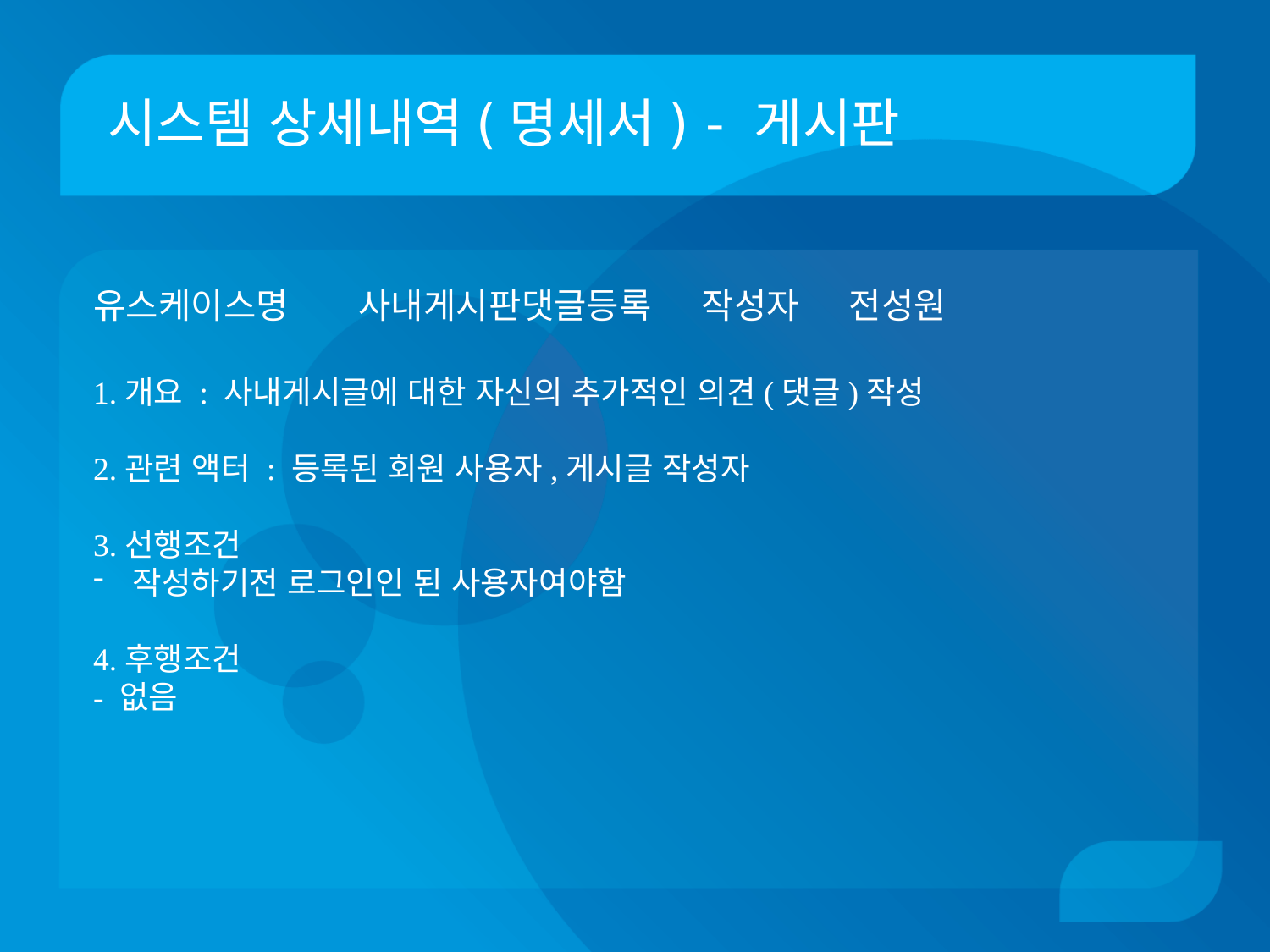

# 시스템 상세내역(명세서) - 게시판
유스케이스명       사내게시판댓글등록     작성자     전성원
1.개요 : 사내게시글에 대한 자신의 추가적인 의견(댓글)작성

2.관련 액터 : 등록된 회원 사용자,게시글 작성자

3.선행조건
작성하기전 로그인인 된 사용자여야함

4.후행조건
- 없음